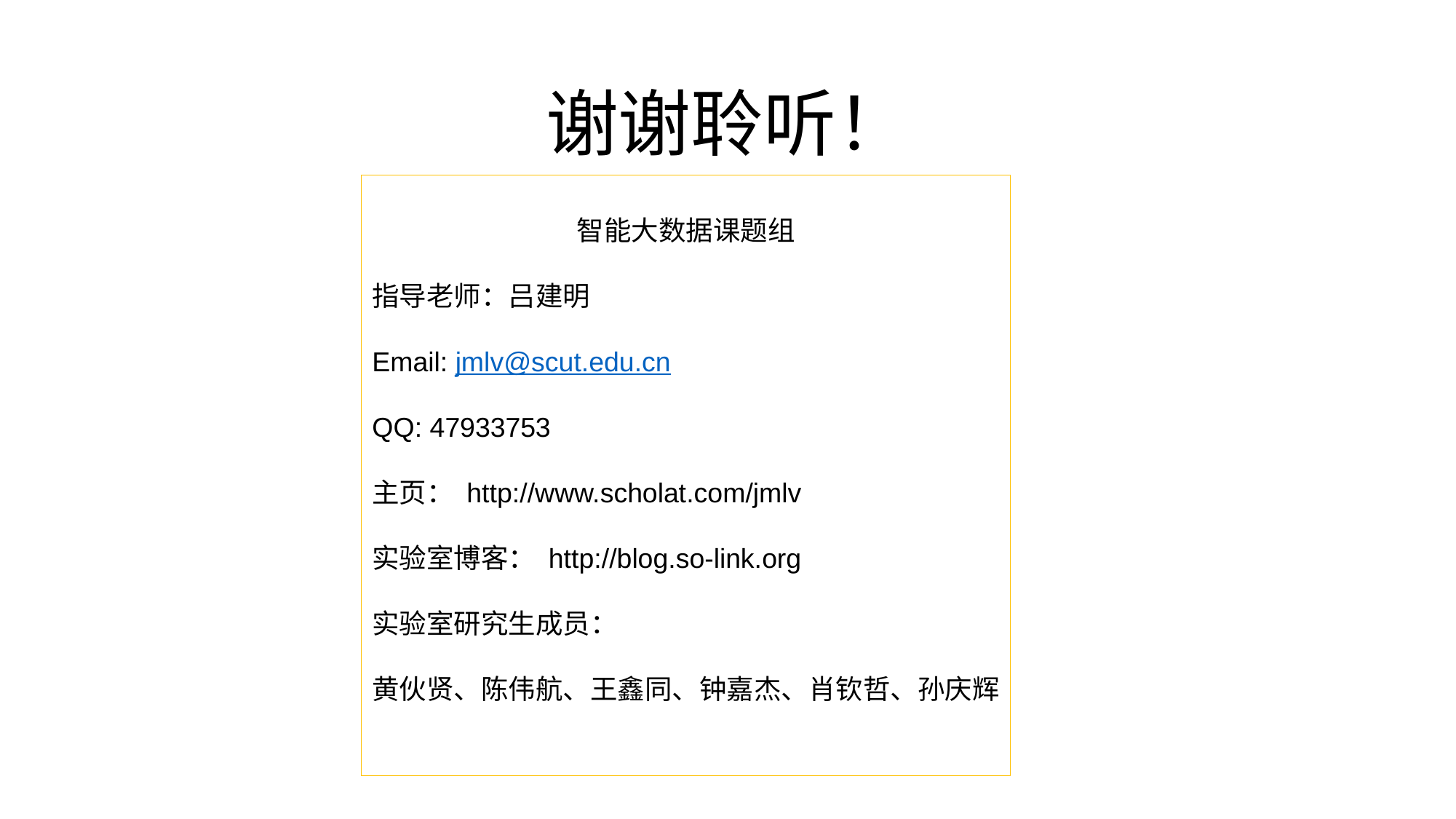

谢谢聆听！
智能大数据课题组
指导老师：吕建明
Email: jmlv@scut.edu.cn
QQ: 47933753
主页： http://www.scholat.com/jmlv
实验室博客： http://blog.so-link.org
实验室研究生成员：
黄伙贤、陈伟航、王鑫同、钟嘉杰、肖钦哲、孙庆辉